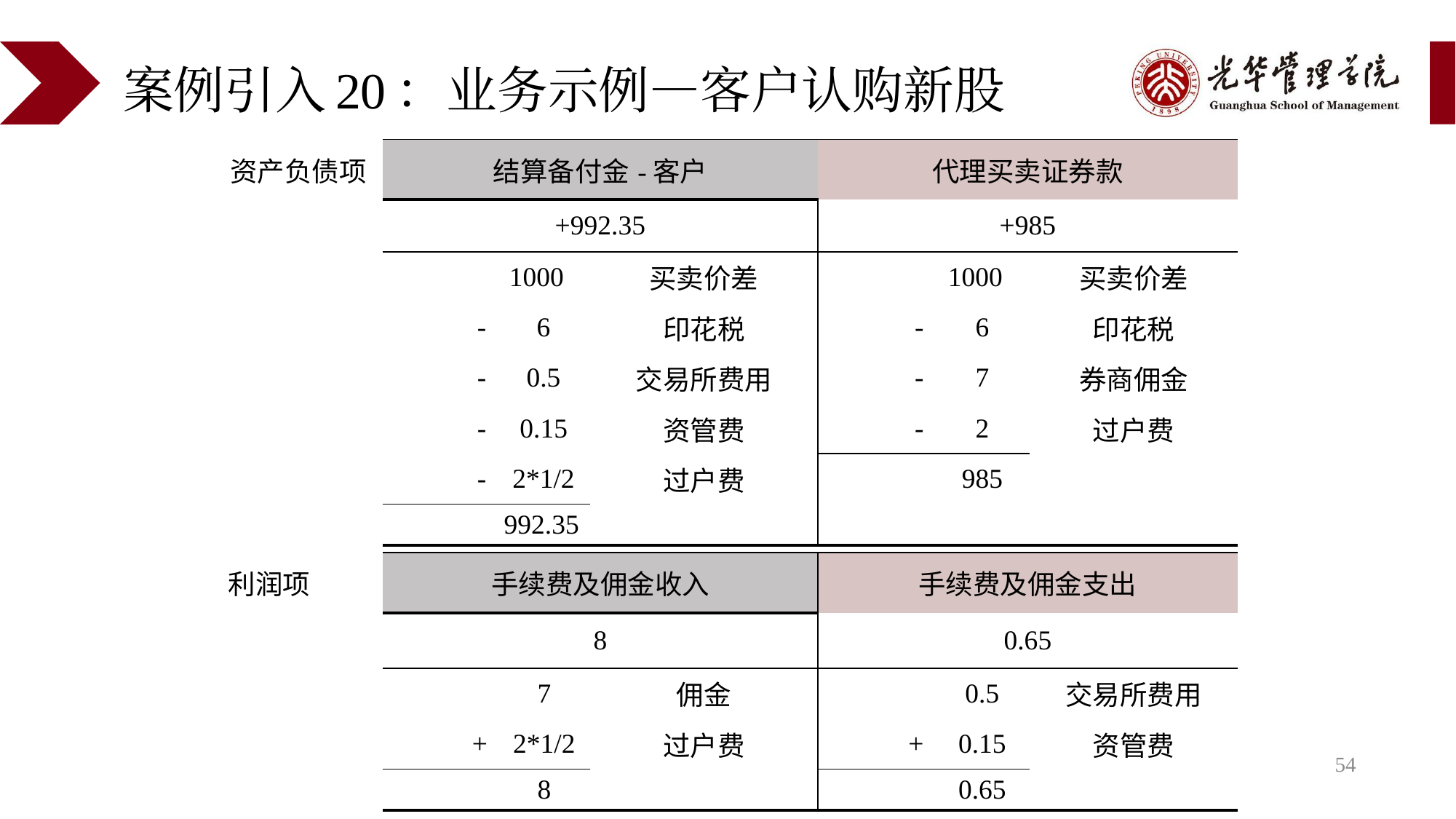

# 案例引入20：业务示例—客户认购新股
| 资产负债项 | 结算备付金-客户 |  |  | 代理买卖证券款 |  |  |
| --- | --- | --- | --- | --- | --- | --- |
|  | +992.35 |  | +992.35 | +985 |  |  |
|  |  | 1000 | 买卖价差 |  | 1000 | 买卖价差 |
|  | - | 6 | 印花税 | - | 6 | 印花税 |
|  | - | 0.5 | 交易所费用 | - | 7 | 券商佣金 |
|  | - | 0.15 | 资管费 | - | 2 | 过户费 |
|  | - | 2\*1/2 | 过户费 |  | 985 |  |
|  | 992.35 | +992.35 |  |  |  |  |
| 利润项 | 手续费及佣金收入 |  |  | 手续费及佣金支出 |  |  |
| --- | --- | --- | --- | --- | --- | --- |
|  | 8 |  | +992.35 | 0.65 |  |  |
|  |  | 7 | 佣金 |  | 0.5 | 交易所费用 |
|  | + | 2\*1/2 | 过户费 | + | 0.15 | 资管费 |
|  |  | 8 |  |  | 0.65 |  |
54